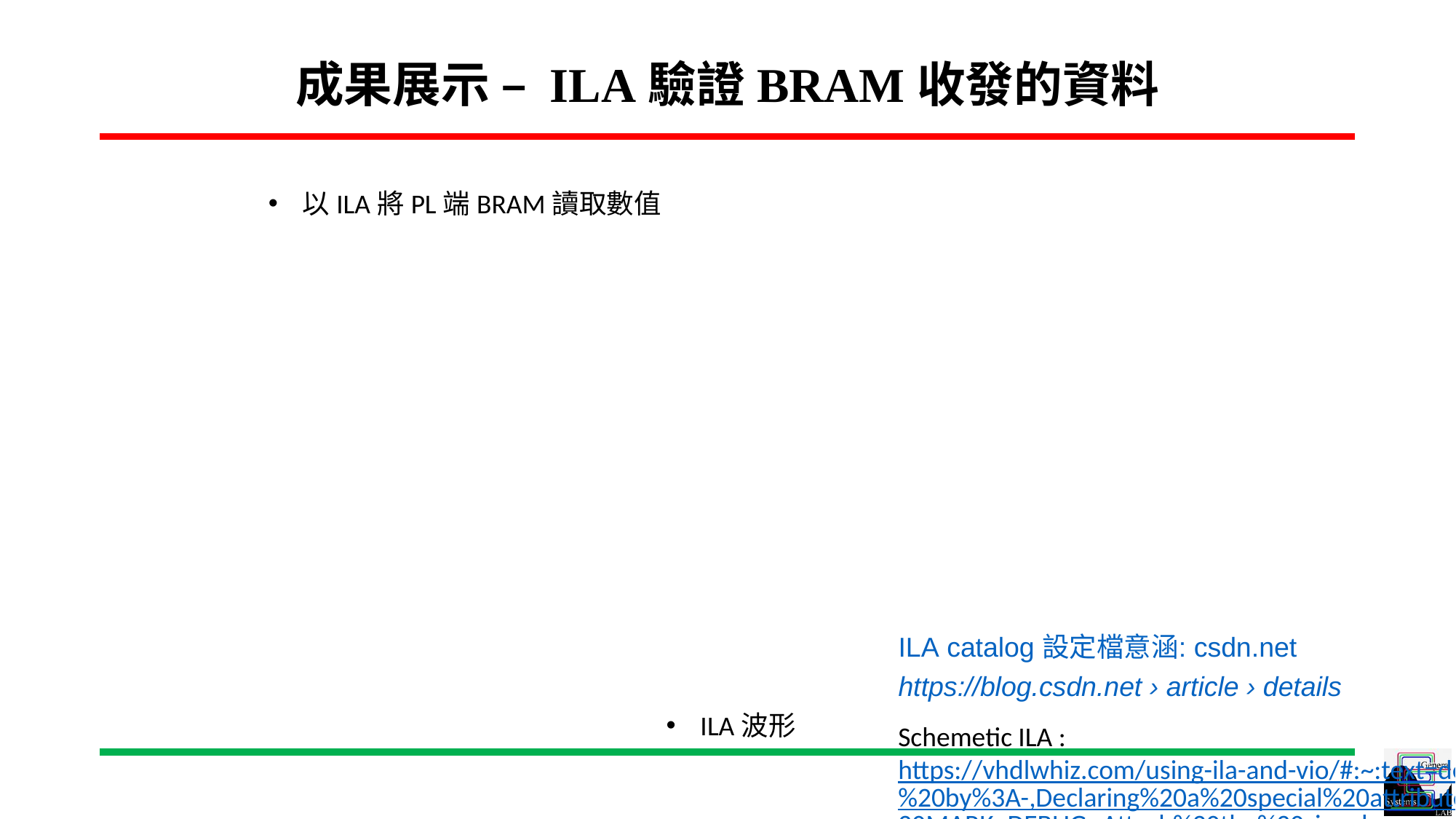

# 成果展示 – ILA驗證BRAM收發的資料
以ILA將PL端BRAM讀取數值

ILA catalog 設定檔意涵: csdn.net
https://blog.csdn.net › article › details
ILA波形
Schemetic ILA : https://vhdlwhiz.com/using-ila-and-vio/#:~:text=design%20file%20by%3A-,Declaring%20a%20special%20attribute%20called%20MARK_DEBUG,-Attach%20the%20signal